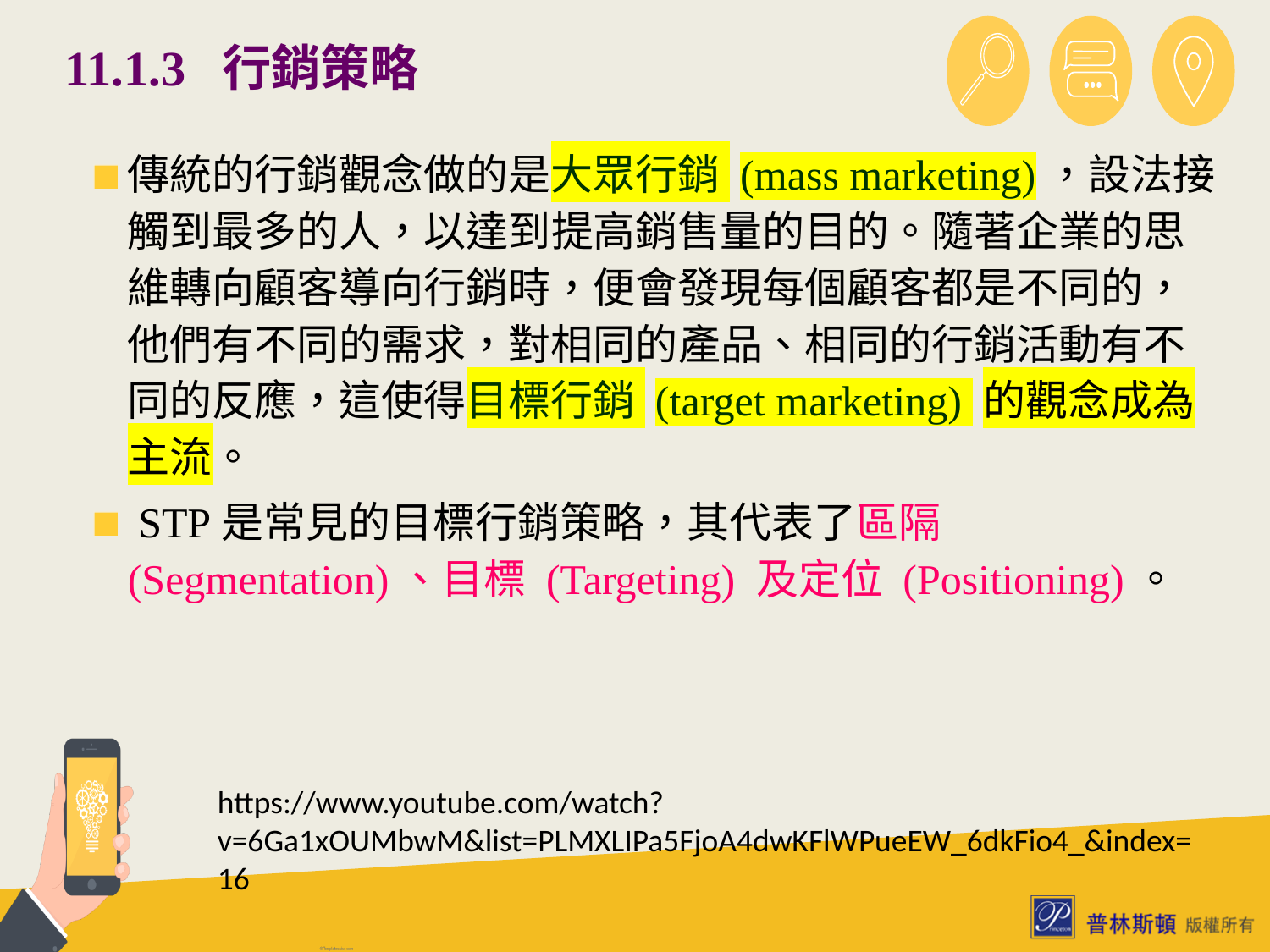

# 11.1.3  行銷策略
傳統的行銷觀念做的是大眾行銷 (mass marketing)，設法接觸到最多的人，以達到提高銷售量的目的。隨著企業的思維轉向顧客導向行銷時，便會發現每個顧客都是不同的，他們有不同的需求，對相同的產品、相同的行銷活動有不同的反應，這使得目標行銷 (target marketing) 的觀念成為主流。
 STP是常見的目標行銷策略，其代表了區隔 (Segmentation)、目標 (Targeting) 及定位 (Positioning)。
https://www.youtube.com/watch?v=6Ga1xOUMbwM&list=PLMXLIPa5FjoA4dwKFlWPueEW_6dkFio4_&index=16